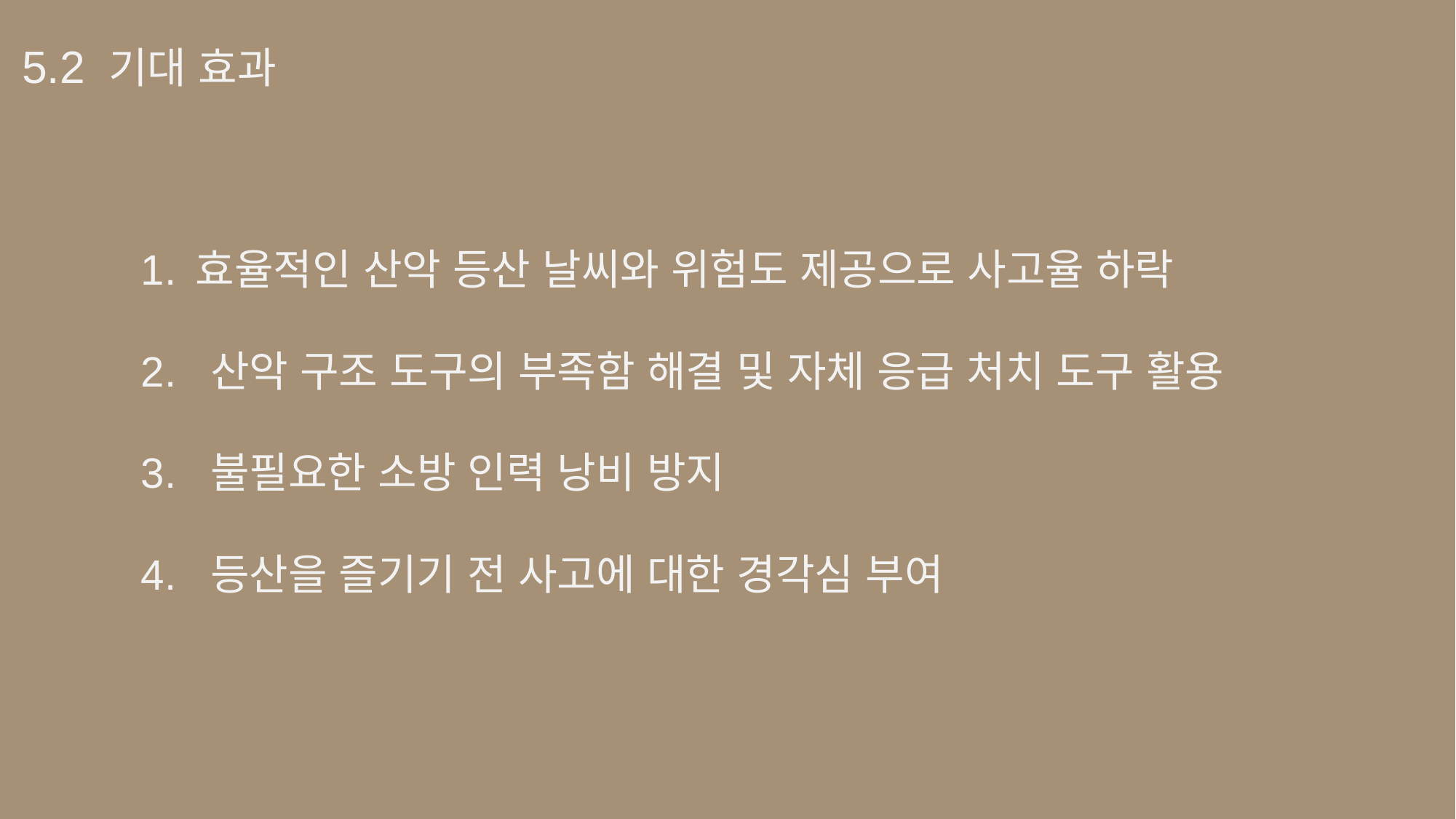

5.2 기대 효과
효율적인 산악 등산 날씨와 위험도 제공으로 사고율 하락
2.  산악 구조 도구의 부족함 해결 및 자체 응급 처치 도구 활용
3.  불필요한 소방 인력 낭비 방지
4.  등산을 즐기기 전 사고에 대한 경각심 부여